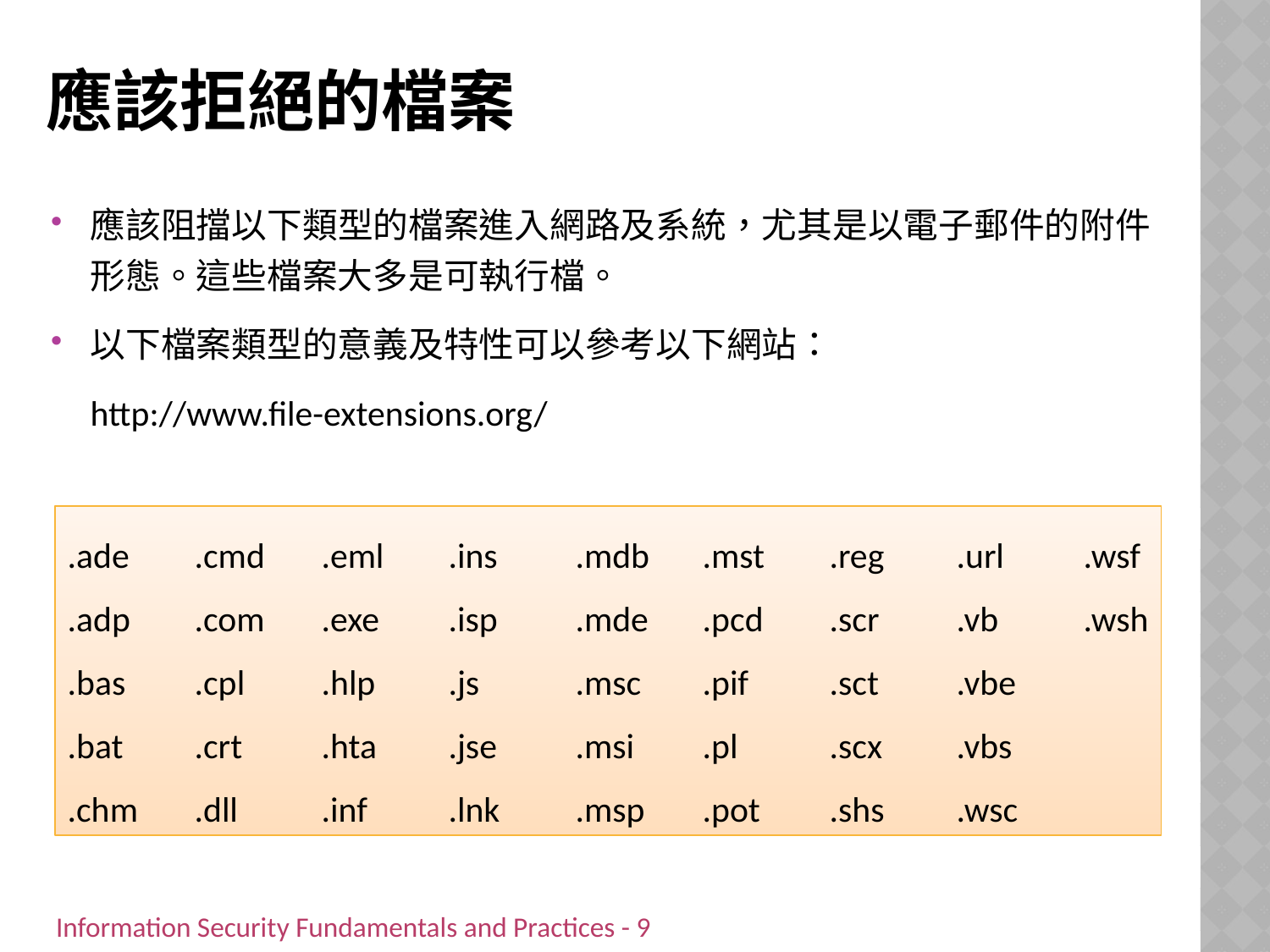

# 應該拒絕的檔案
應該阻擋以下類型的檔案進入網路及系統，尤其是以電子郵件的附件形態。這些檔案大多是可執行檔。
以下檔案類型的意義及特性可以參考以下網站：
	http://www.file-extensions.org/

.ade	.cmd	.eml	.ins	.mdb	.mst	.reg	.url	.wsf
.adp	.com	.exe	.isp	.mde	.pcd	.scr	.vb	.wsh
.bas	.cpl	.hlp	.js	.msc	.pif	.sct	.vbe
.bat	.crt	.hta	.jse	.msi	.pl	.scx	.vbs
.chm	.dll	.inf	.lnk	.msp	.pot	.shs	.wsc